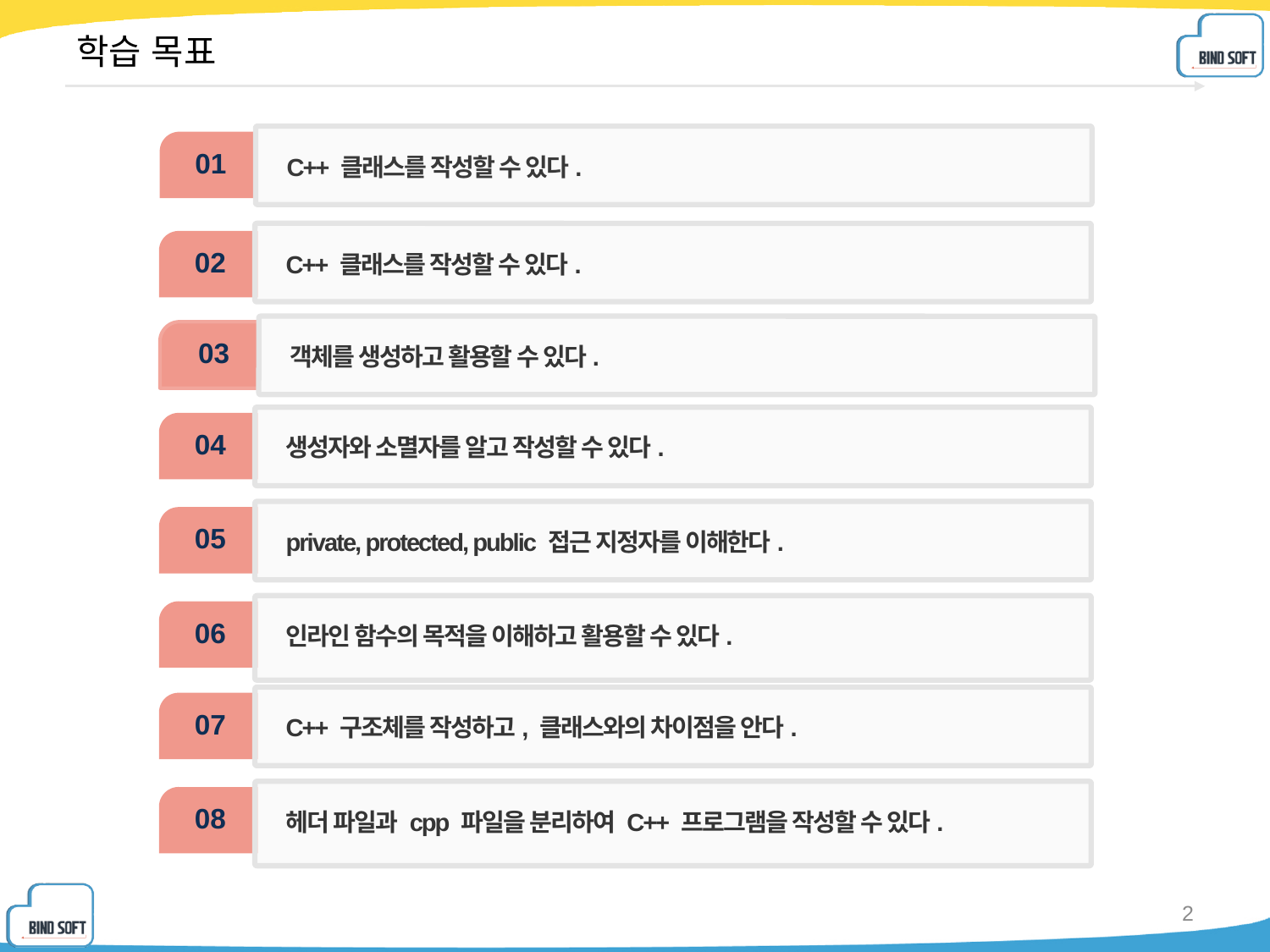

# 학습 목표

01
C++ 클래스를 작성할 수 있다.

02
C++ 클래스를 작성할 수 있다.

03
객체를 생성하고 활용할 수 있다.

04
생성자와 소멸자를 알고 작성할 수 있다.

05
private, protected, public 접근 지정자를 이해한다.

06
인라인 함수의 목적을 이해하고 활용할 수 있다.

07
C++ 구조체를 작성하고, 클래스와의 차이점을 안다.

08
헤더 파일과 cpp 파일을 분리하여 C++ 프로그램을 작성할 수 있다.
2